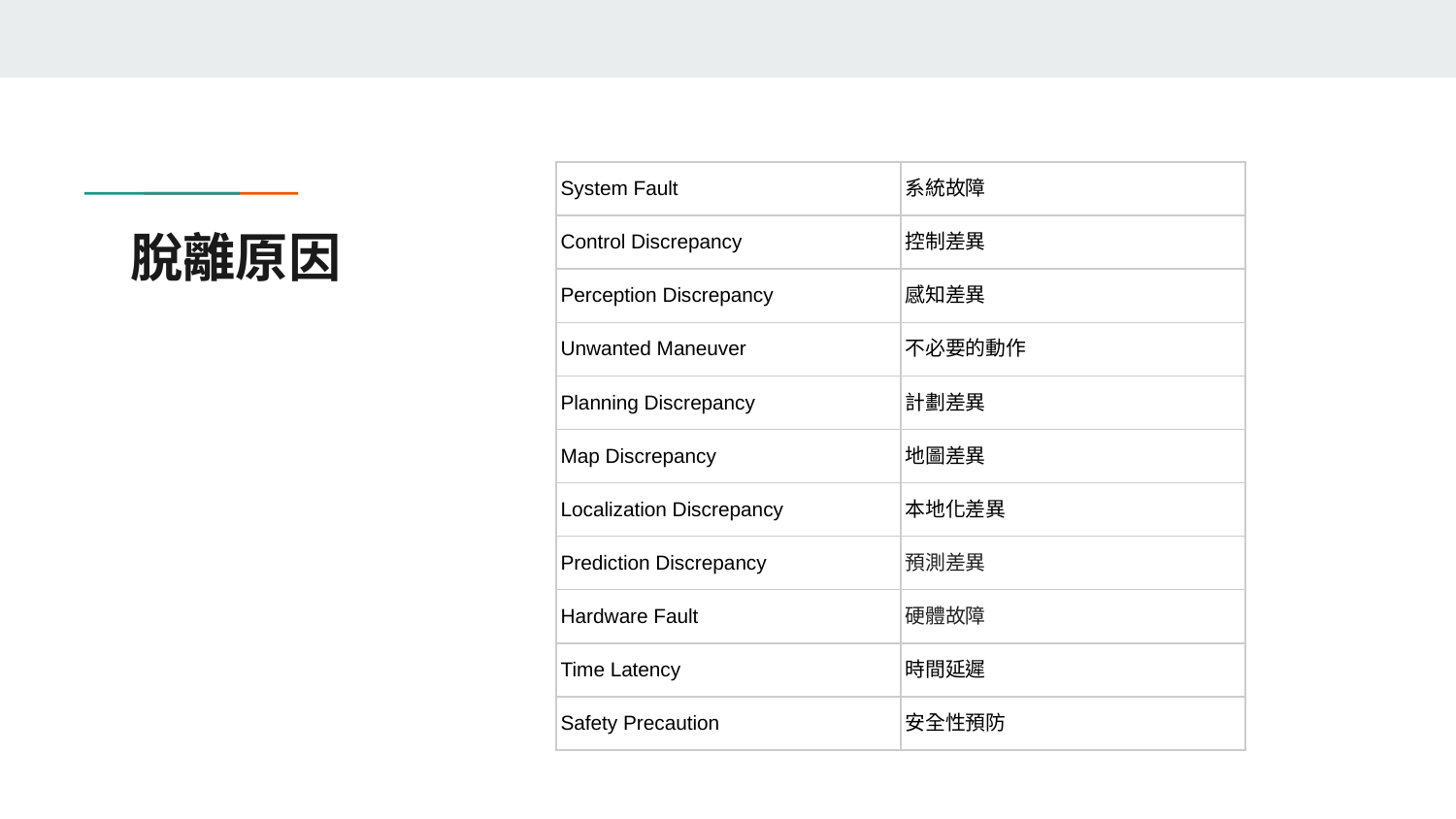

| System Fault | 系統故障 |
| --- | --- |
| Control Discrepancy | 控制差異 |
| Perception Discrepancy | 感知差異 |
| Unwanted Maneuver | 不必要的動作 |
| Planning Discrepancy | 計劃差異 |
| Map Discrepancy | 地圖差異 |
| Localization Discrepancy | 本地化差異 |
| Prediction Discrepancy | 預測差異 |
| Hardware Fault | 硬體故障 |
| Time Latency | 時間延遲 |
| Safety Precaution | 安全性預防 |
# 脫離原因